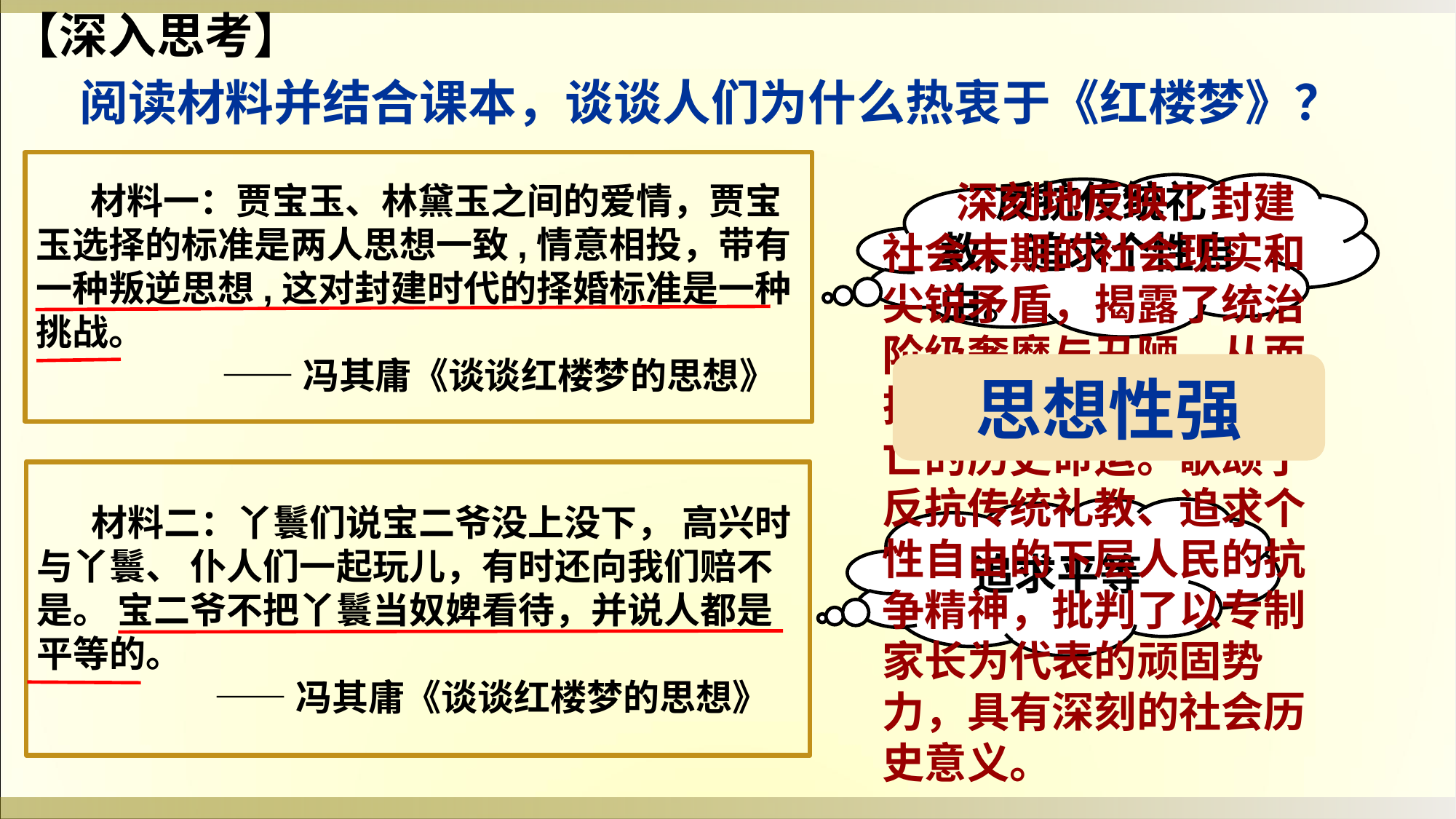

【深入思考】
阅读材料并结合课本，谈谈人们为什么热衷于《红楼梦》？
材料一：贾宝玉、林黛玉之间的爱情，贾宝玉选择的标准是两人思想一致,情意相投，带有一种叛逆思想,这对封建时代的择婚标准是一种挑战。
                ——冯其庸《谈谈红楼梦的思想》
 深刻地反映了封建社会末期的社会现实和尖锐矛盾，揭露了统治阶级奢靡与丑陋，从而揭示了封建社会走向衰亡的历史命运。歌颂了反抗传统礼教、追求个性自由的下层人民的抗争精神，批判了以专制家长为代表的顽固势力，具有深刻的社会历史意义。
反抗传统礼教，追求个性自由。

思想性强

材料二：丫鬟们说宝二爷没上没下， 高兴时与丫鬟、 仆人们一起玩儿，有时还向我们赔不是。 宝二爷不把丫鬟当奴婢看待，并说人都是平等的。
               ——冯其庸《谈谈红楼梦的思想》
追求平等